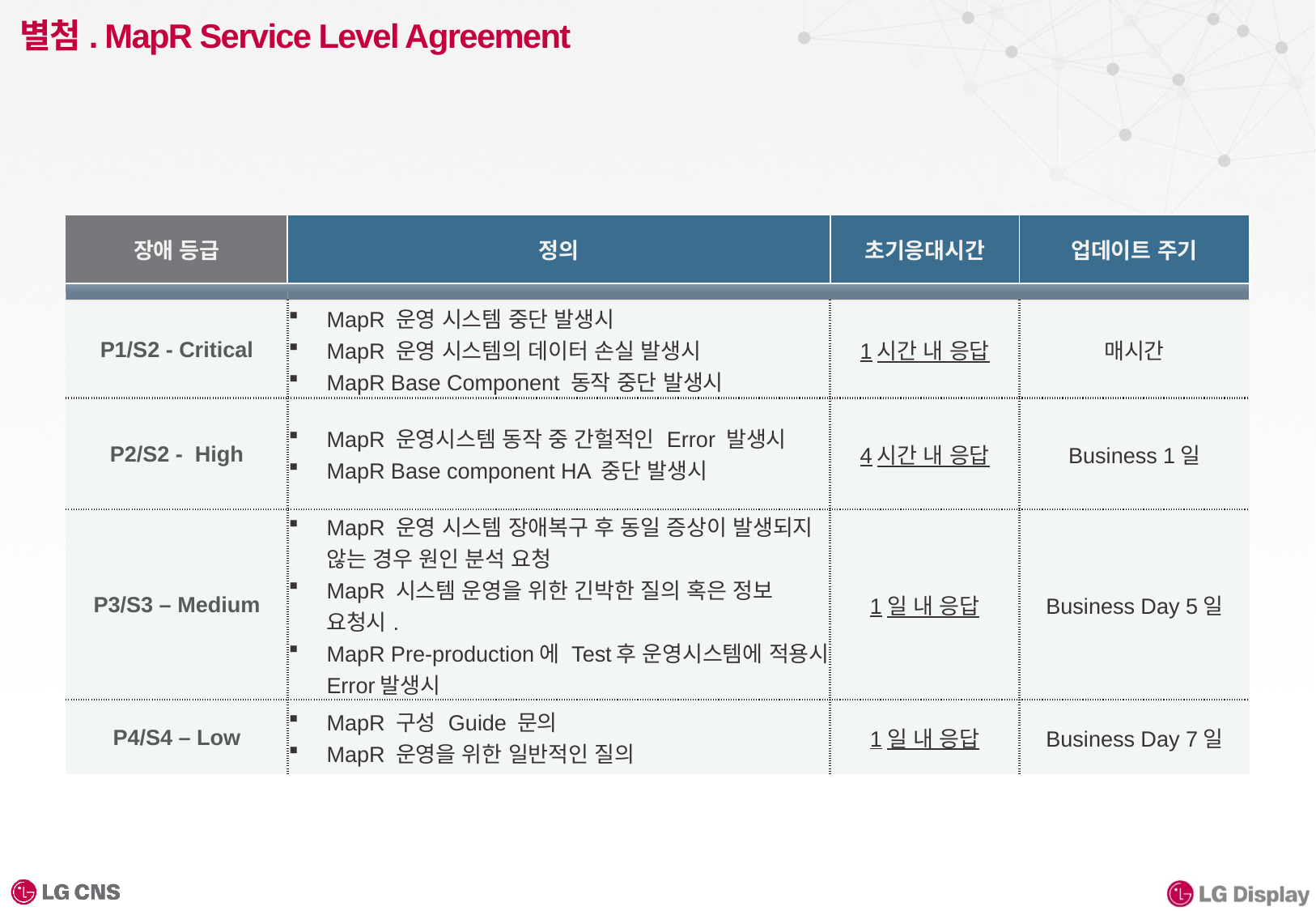

# 별첨. MapR Service Level Agreement
| 장애 등급 | 정의 | 초기응대시간 | 업데이트 주기 |
| --- | --- | --- | --- |
|  |  |  |  |
| P1/S2 - Critical | MapR 운영 시스템 중단 발생시 MapR 운영 시스템의 데이터 손실 발생시 MapR Base Component 동작 중단 발생시 | 1시간 내 응답 | 매시간 |
| P2/S2 -  High | MapR 운영시스템 동작 중 간헐적인 Error 발생시 MapR Base component HA 중단 발생시 | 4시간 내 응답 | Business 1일 |
| P3/S3 – Medium | MapR 운영 시스템 장애복구 후 동일 증상이 발생되지 않는 경우 원인 분석 요청 MapR 시스템 운영을 위한 긴박한 질의 혹은 정보 요청시. MapR Pre-production에 Test후 운영시스템에 적용시 Error발생시 | 1일 내 응답 | Business Day 5일 |
| P4/S4 – Low | MapR 구성 Guide 문의 MapR 운영을 위한 일반적인 질의 | 1일 내 응답 | Business Day 7일 |